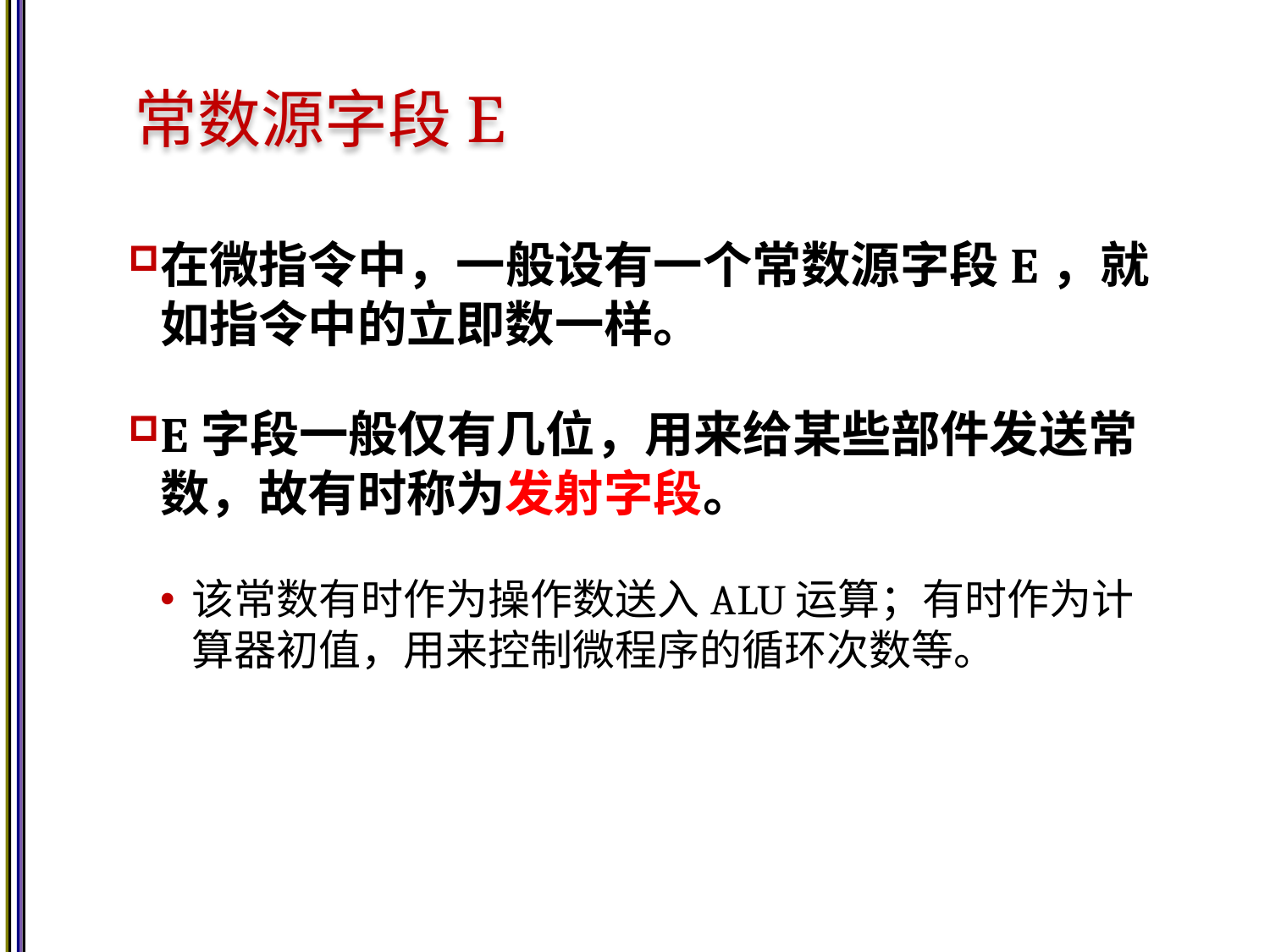

# 常数源字段E
在微指令中，一般设有一个常数源字段E，就如指令中的立即数一样。
E字段一般仅有几位，用来给某些部件发送常数，故有时称为发射字段。
该常数有时作为操作数送入ALU运算；有时作为计算器初值，用来控制微程序的循环次数等。
80